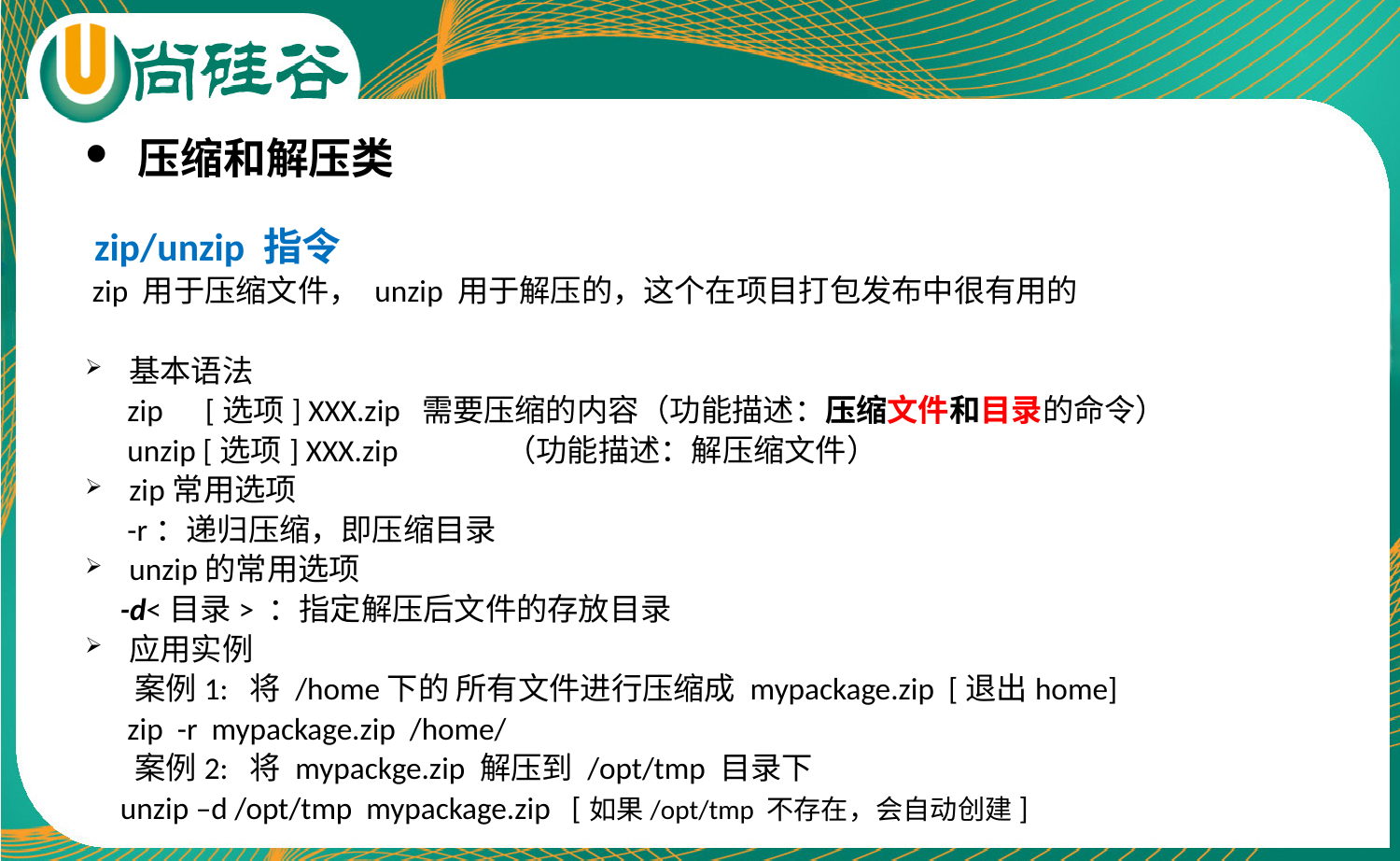

压缩和解压类
 zip/unzip 指令
 zip 用于压缩文件， unzip 用于解压的，这个在项目打包发布中很有用的

基本语法
      zip      [选项] XXX.zip  需要压缩的内容（功能描述：压缩文件和目录的命令）
      unzip [选项] XXX.zip	（功能描述：解压缩文件）
zip常用选项
      -r：递归压缩，即压缩目录
unzip的常用选项
     -d<目录> ：指定解压后文件的存放目录
应用实例
      案例1:  将 /home下的 所有文件进行压缩成 mypackage.zip  [退出home]
      zip  -r  mypackage.zip  /home/
      案例2:  将 mypackge.zip 解压到 /opt/tmp 目录下
     unzip –d /opt/tmp  mypackage.zip   [如果/opt/tmp 不存在，会自动创建]